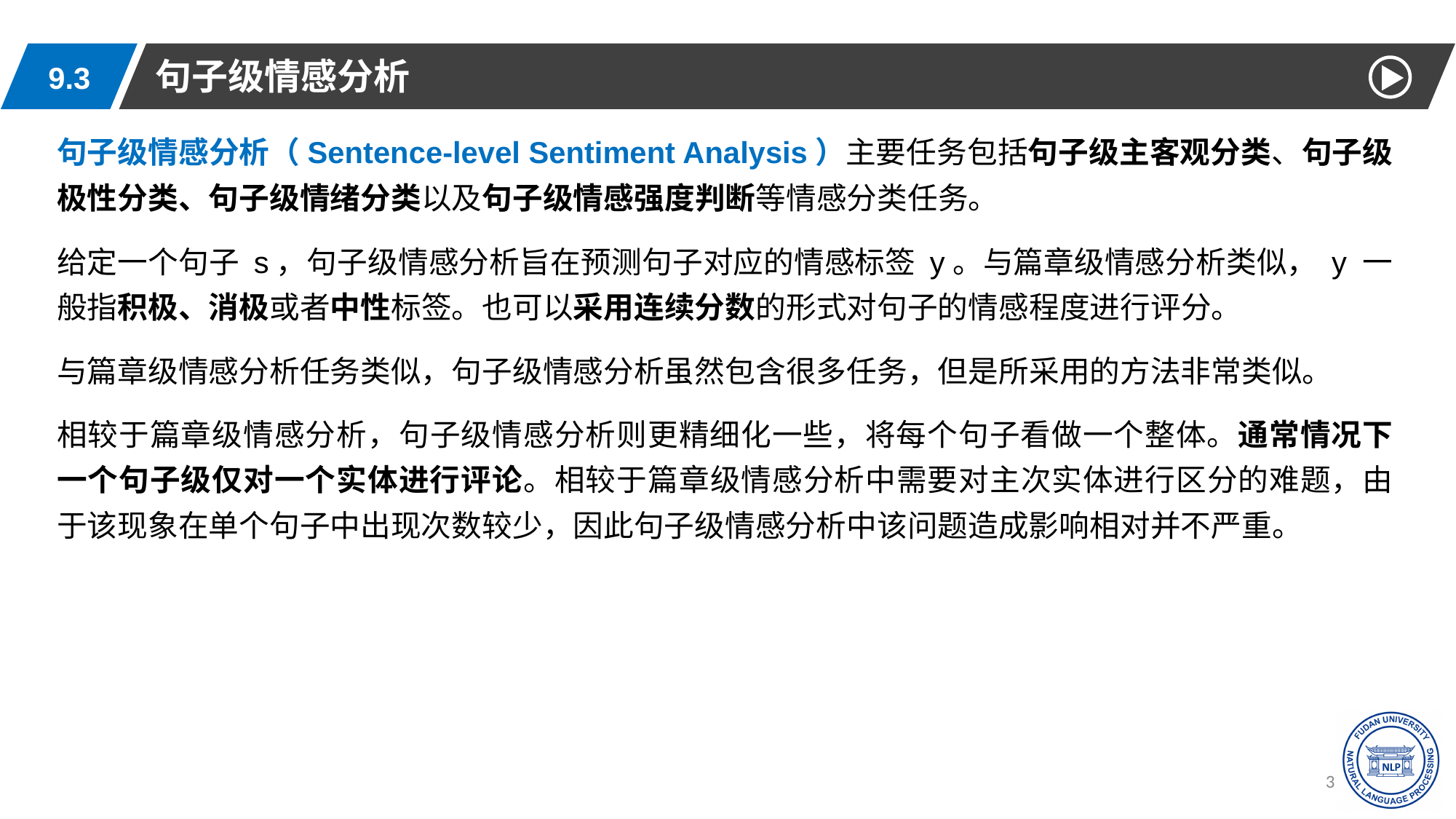

句子级情感分析
9.3

句子级情感分析（Sentence-level Sentiment Analysis）主要任务包括句子级主客观分类、句子级极性分类、句子级情绪分类以及句子级情感强度判断等情感分类任务。
给定一个句子 s，句子级情感分析旨在预测句子对应的情感标签 y。与篇章级情感分析类似， y 一般指积极、消极或者中性标签。也可以采用连续分数的形式对句子的情感程度进行评分。
与篇章级情感分析任务类似，句子级情感分析虽然包含很多任务，但是所采用的方法非常类似。
相较于篇章级情感分析，句子级情感分析则更精细化一些，将每个句子看做一个整体。通常情况下一个句子级仅对一个实体进行评论。相较于篇章级情感分析中需要对主次实体进行区分的难题，由于该现象在单个句子中出现次数较少，因此句子级情感分析中该问题造成影响相对并不严重。
30